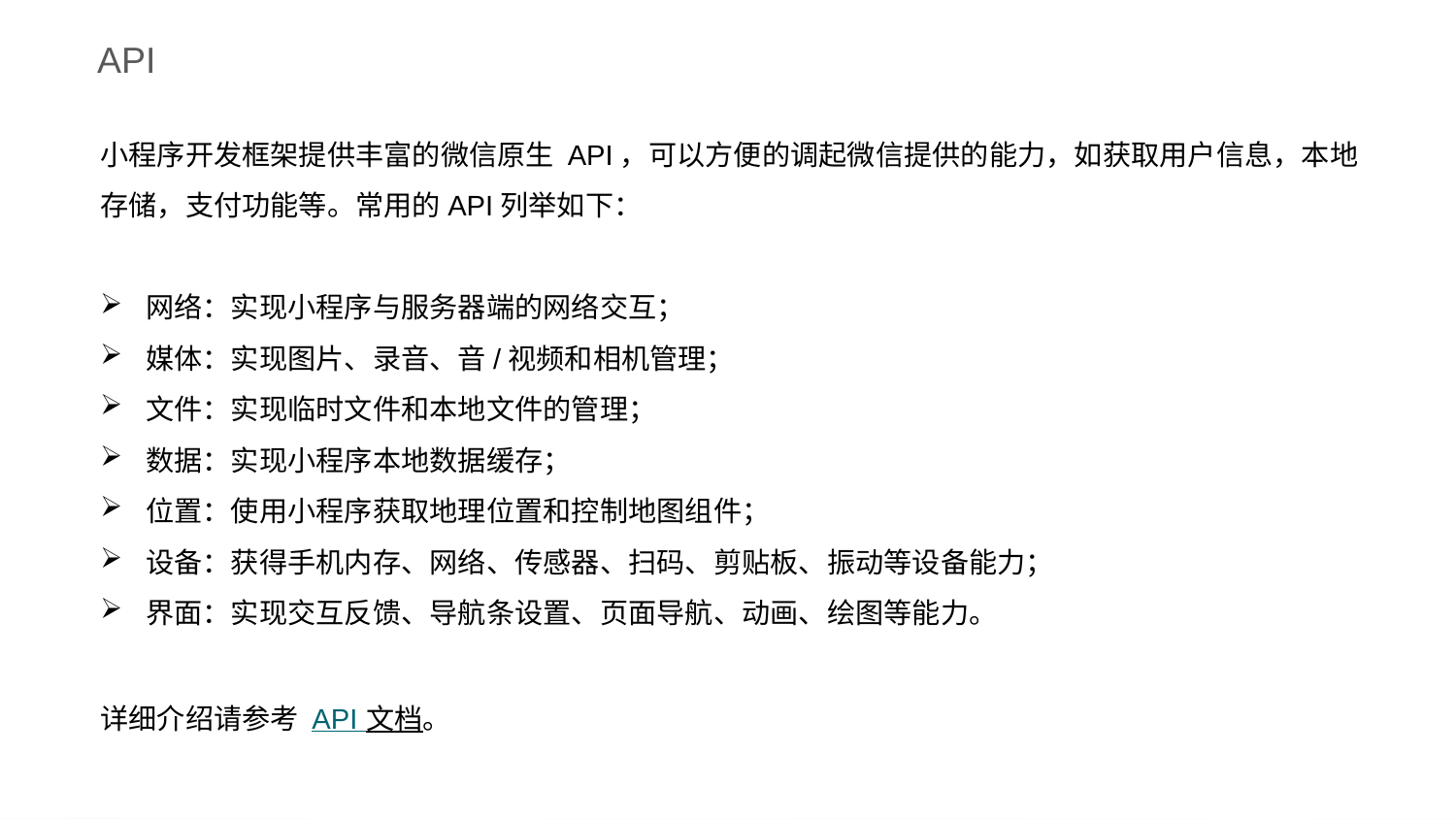

API
小程序开发框架提供丰富的微信原生 API，可以方便的调起微信提供的能力，如获取用户信息，本地存储，支付功能等。常用的API列举如下：

网络：实现小程序与服务器端的网络交互；
媒体：实现图片、录音、音/视频和相机管理；
文件：实现临时文件和本地文件的管理；
数据：实现小程序本地数据缓存；
位置：使用小程序获取地理位置和控制地图组件；
设备：获得手机内存、网络、传感器、扫码、剪贴板、振动等设备能力；
界面：实现交互反馈、导航条设置、页面导航、动画、绘图等能力。

详细介绍请参考 API 文档。